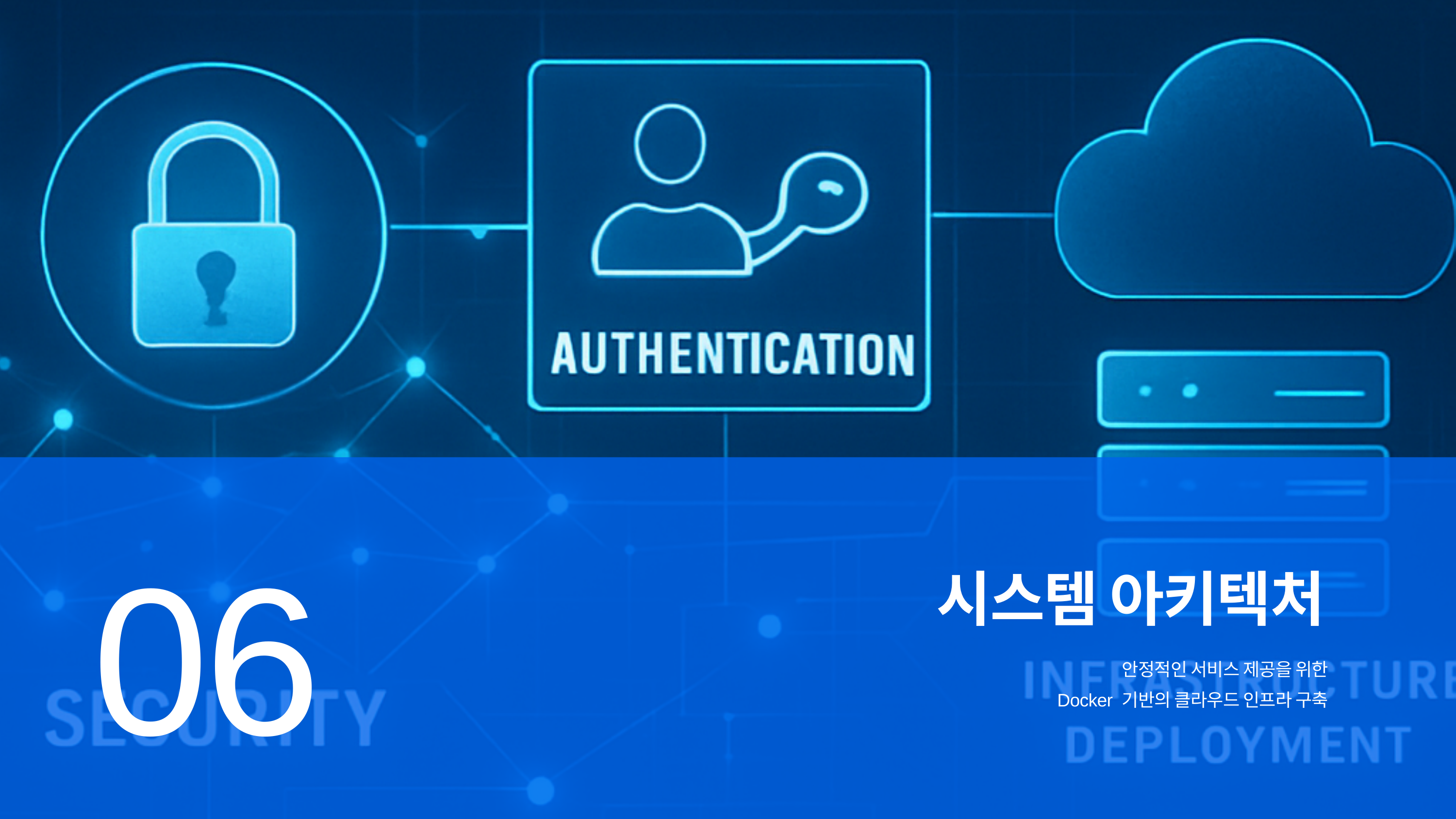

06
시스템 아키텍처
안정적인 서비스 제공을 위한
Docker 기반의 클라우드 인프라 구축